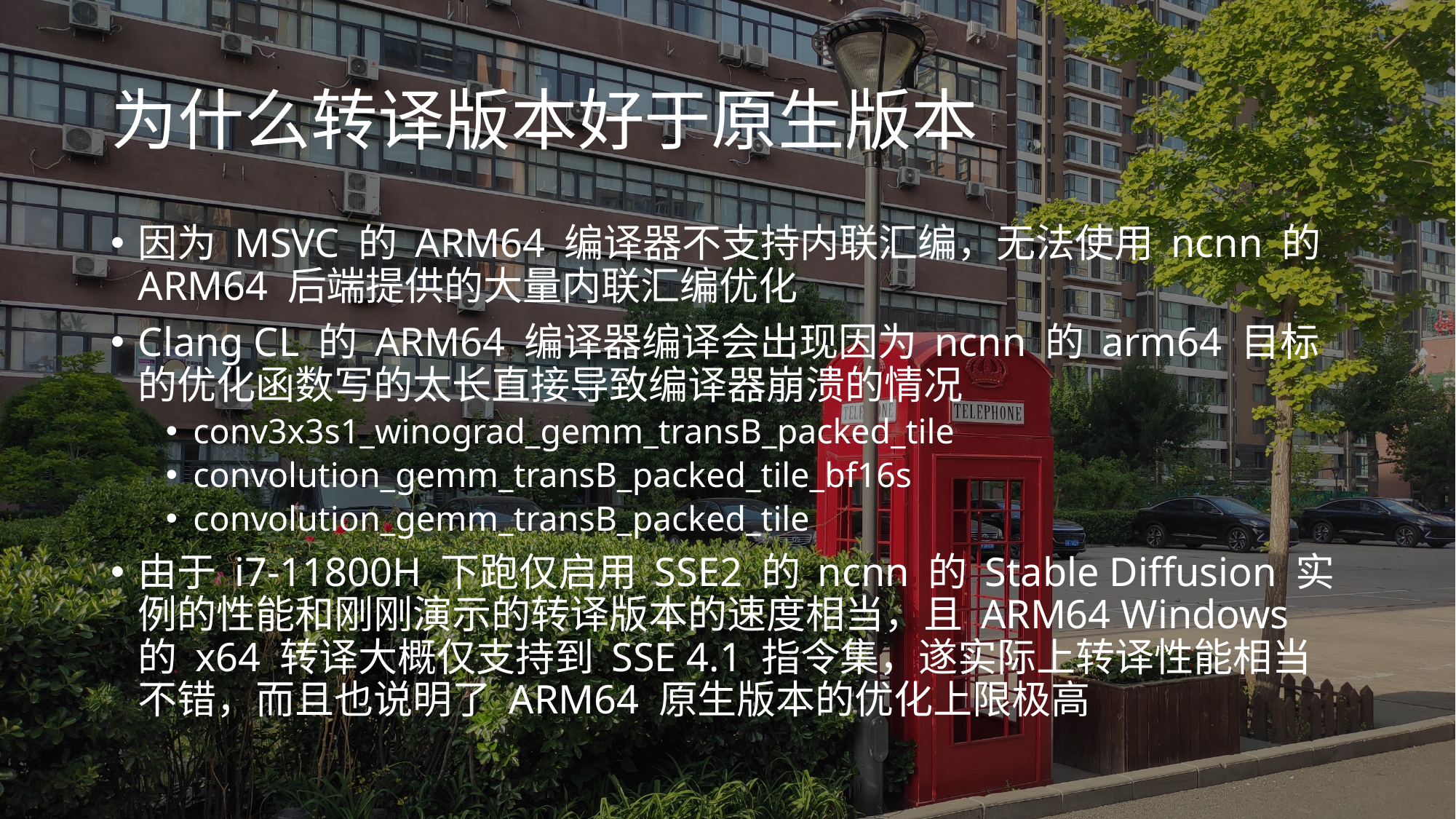

# 为什么转译版本好于原生版本
因为 MSVC 的 ARM64 编译器不支持内联汇编，无法使用 ncnn 的 ARM64 后端提供的大量内联汇编优化
Clang CL 的 ARM64 编译器编译会出现因为 ncnn 的 arm64 目标的优化函数写的太长直接导致编译器崩溃的情况
conv3x3s1_winograd_gemm_transB_packed_tile
convolution_gemm_transB_packed_tile_bf16s
convolution_gemm_transB_packed_tile
由于 i7-11800H 下跑仅启用 SSE2 的 ncnn 的 Stable Diffusion 实例的性能和刚刚演示的转译版本的速度相当，且 ARM64 Windows 的 x64 转译大概仅支持到 SSE 4.1 指令集，遂实际上转译性能相当不错，而且也说明了 ARM64 原生版本的优化上限极高